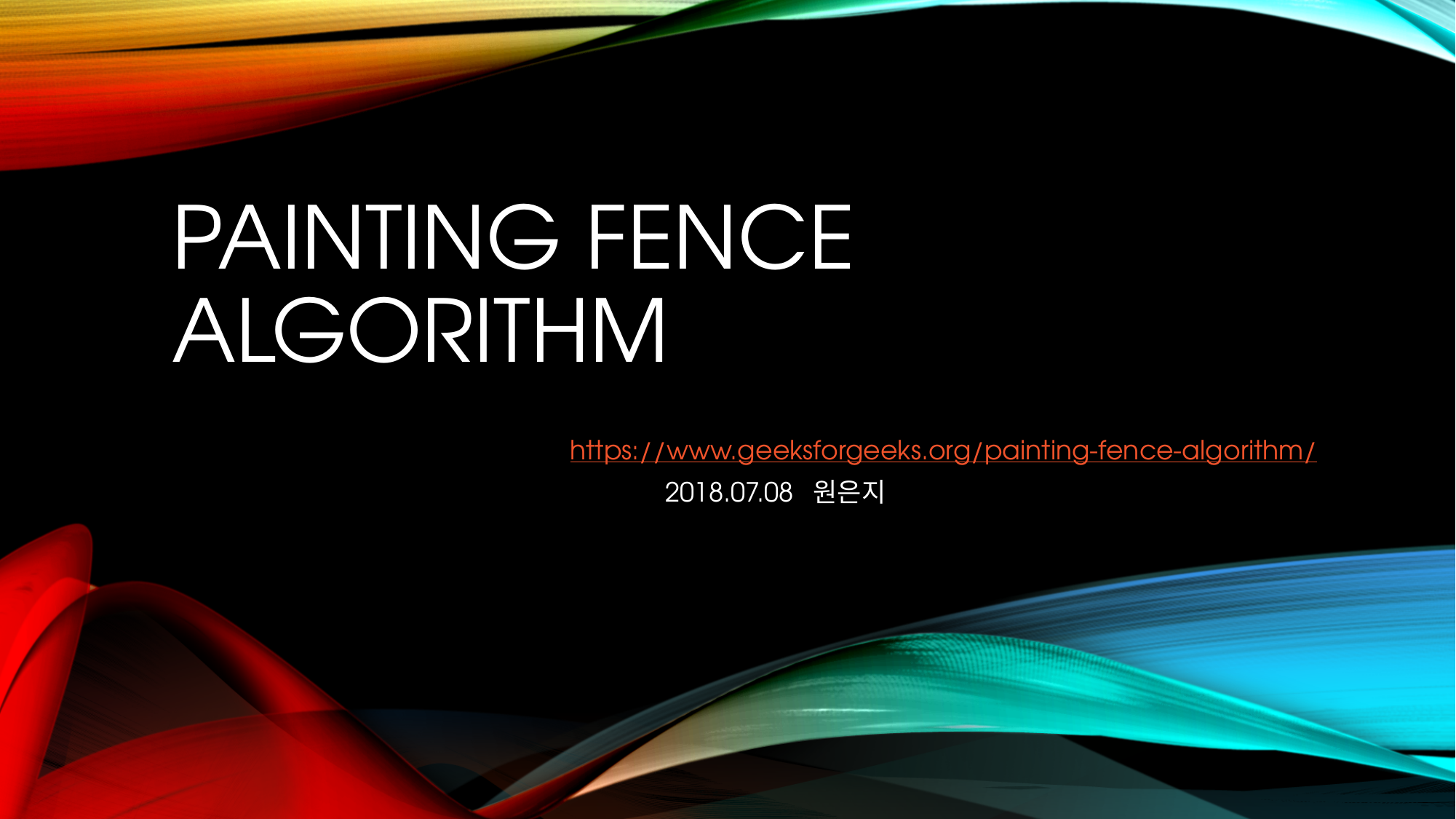

# Painting Fence Algorithm
https://www.geeksforgeeks.org/painting-fence-algorithm/
					2018.07.08  원은지